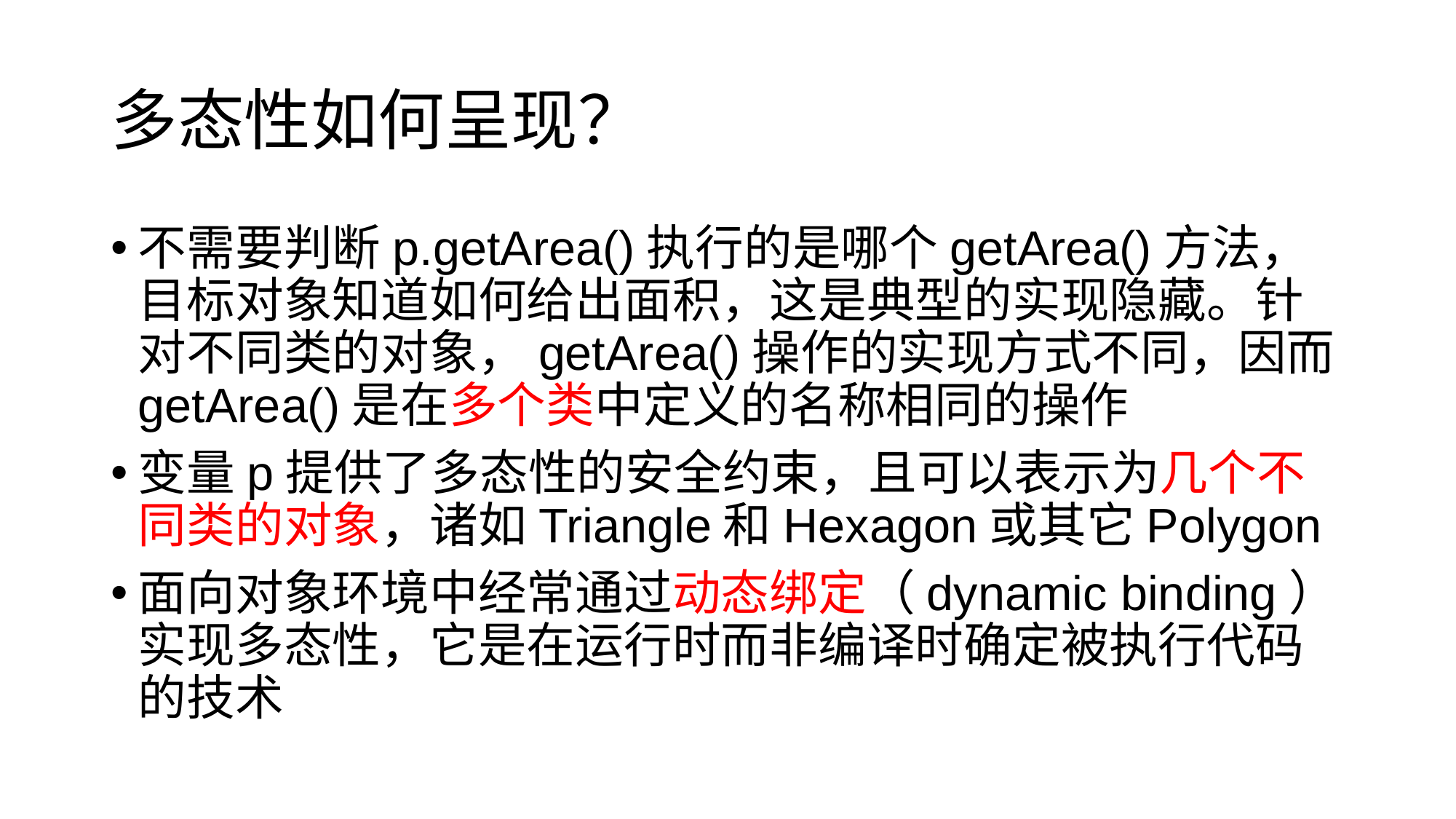

# 多态性如何呈现？
不需要判断p.getArea()执行的是哪个getArea()方法，目标对象知道如何给出面积，这是典型的实现隐藏。针对不同类的对象，getArea()操作的实现方式不同，因而getArea()是在多个类中定义的名称相同的操作
变量p提供了多态性的安全约束，且可以表示为几个不同类的对象，诸如Triangle和Hexagon或其它Polygon
面向对象环境中经常通过动态绑定（dynamic binding）实现多态性，它是在运行时而非编译时确定被执行代码的技术